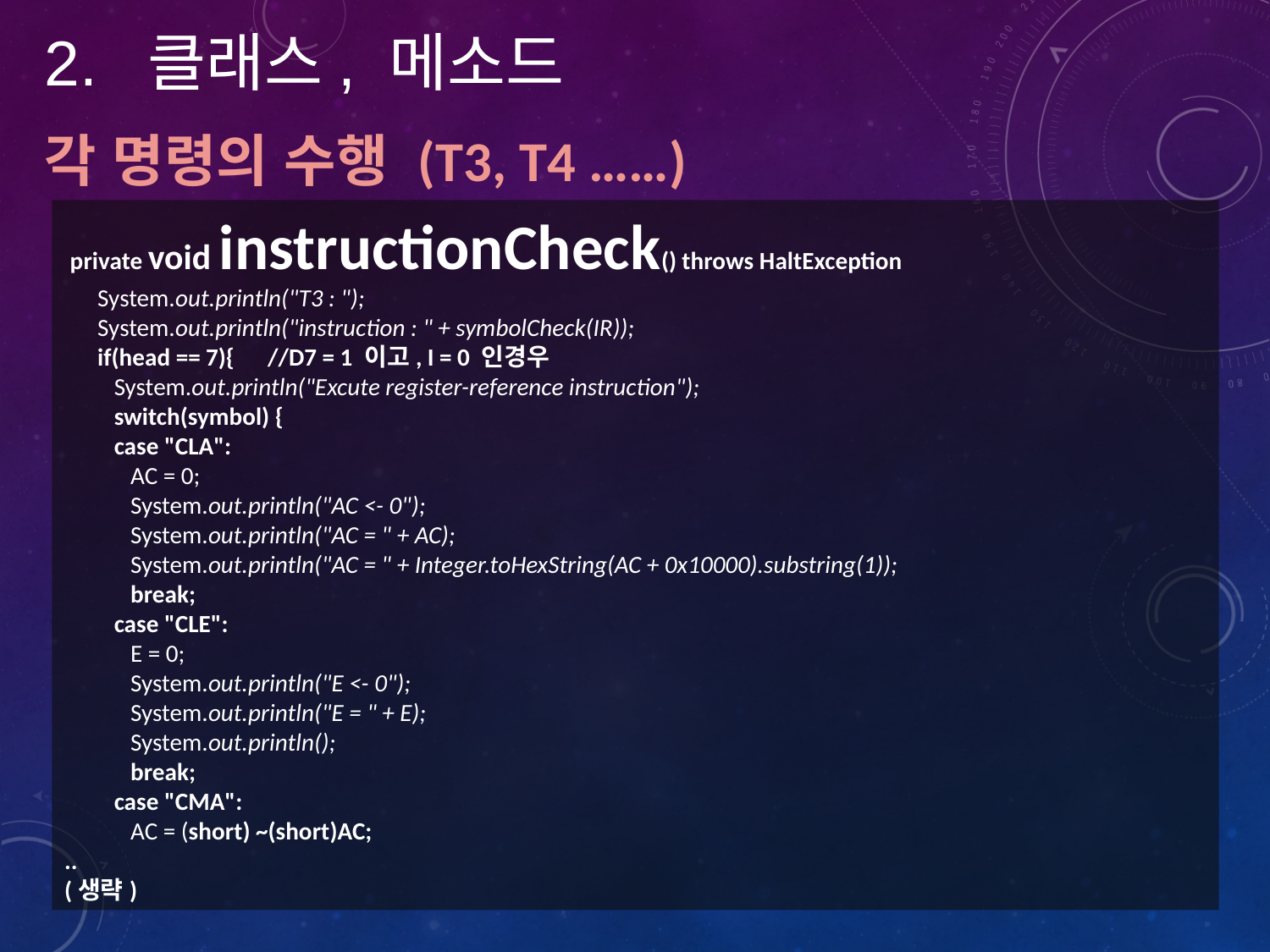

클래스, 메소드
각 명령의 수행 (T3, T4 ……)
 private void instructionCheck() throws HaltException
      System.out.println("T3 : ");
      System.out.println("instruction : " + symbolCheck(IR));
      if(head == 7){      //D7 = 1 이고, I = 0 인경우
         System.out.println("Excute register-reference instruction");
         switch(symbol) {
         case "CLA":
            AC = 0;
            System.out.println("AC <- 0");
            System.out.println("AC = " + AC);
            System.out.println("AC = " + Integer.toHexString(AC + 0x10000).substring(1));
            break;
         case "CLE":
            E = 0;
            System.out.println("E <- 0");
            System.out.println("E = " + E);
            System.out.println();
            break;
         case "CMA":
            AC = (short) ~(short)AC;
..
(생략)